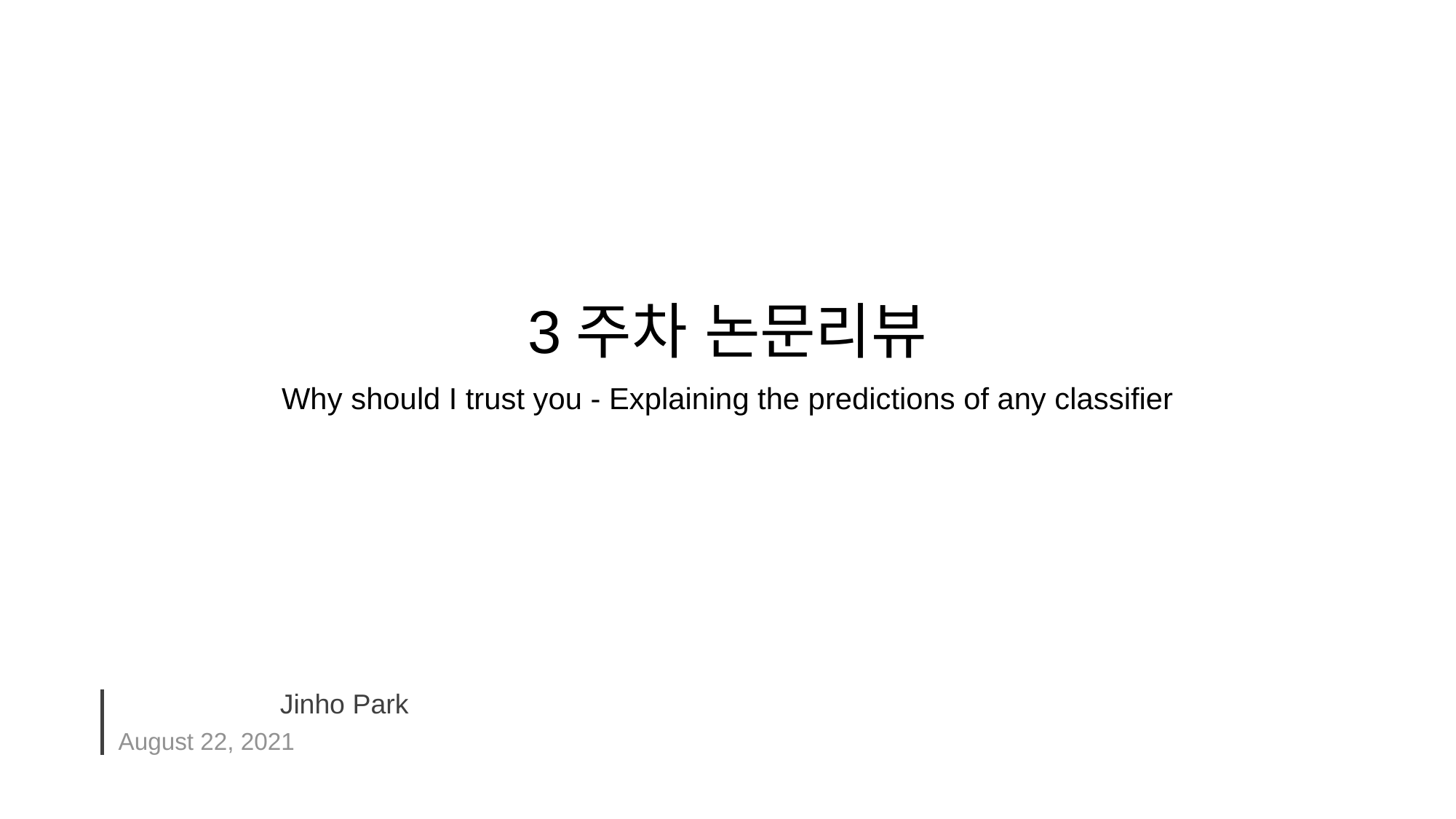

# 3주차 논문리뷰 Why should I trust you - Explaining the predictions of any classifier
August 22, 2021